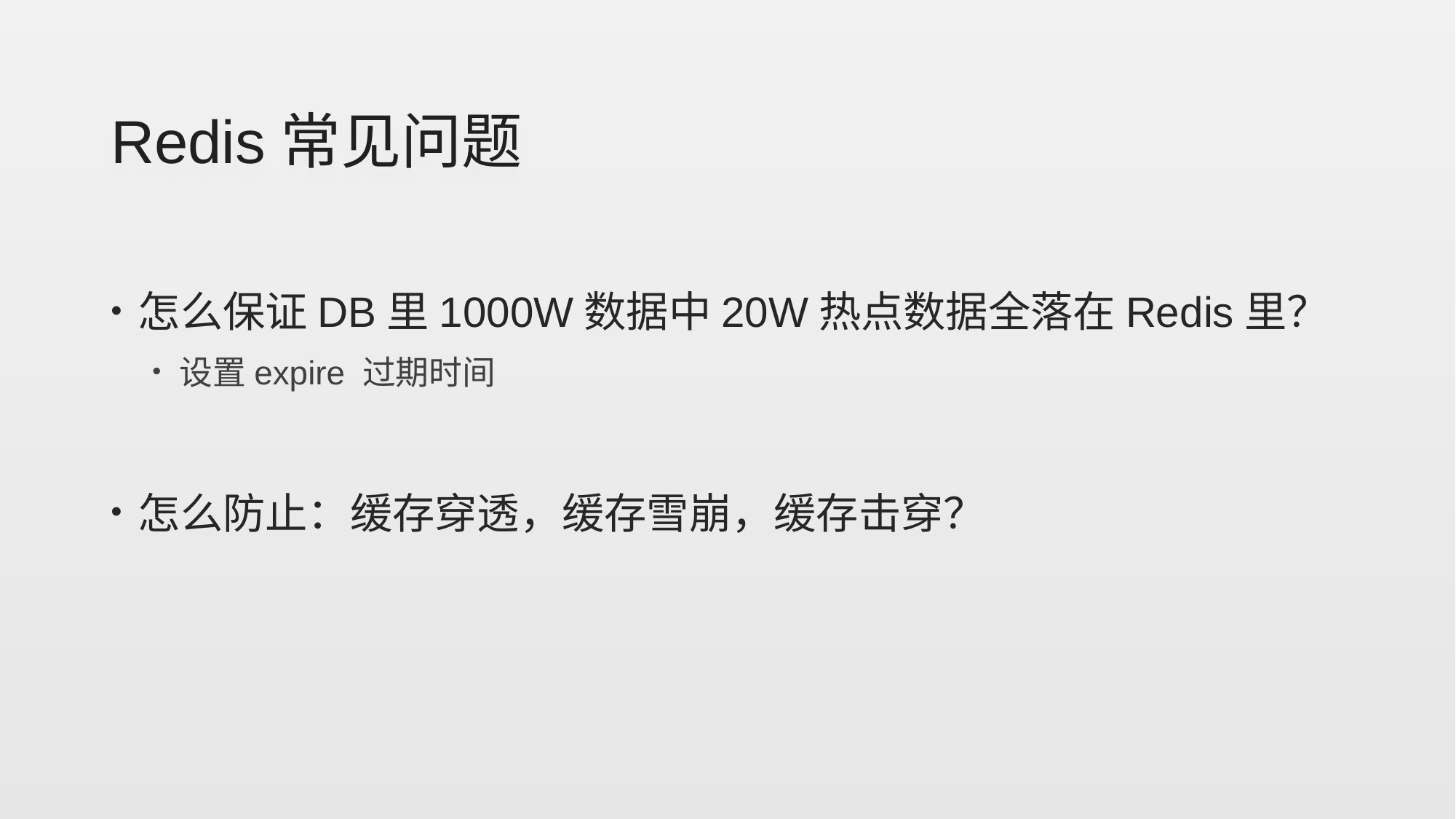

# Redis常见问题

怎么保证DB里1000W数据中20W热点数据全落在Redis里？
设置expire 过期时间

怎么防止：缓存穿透，缓存雪崩，缓存击穿？